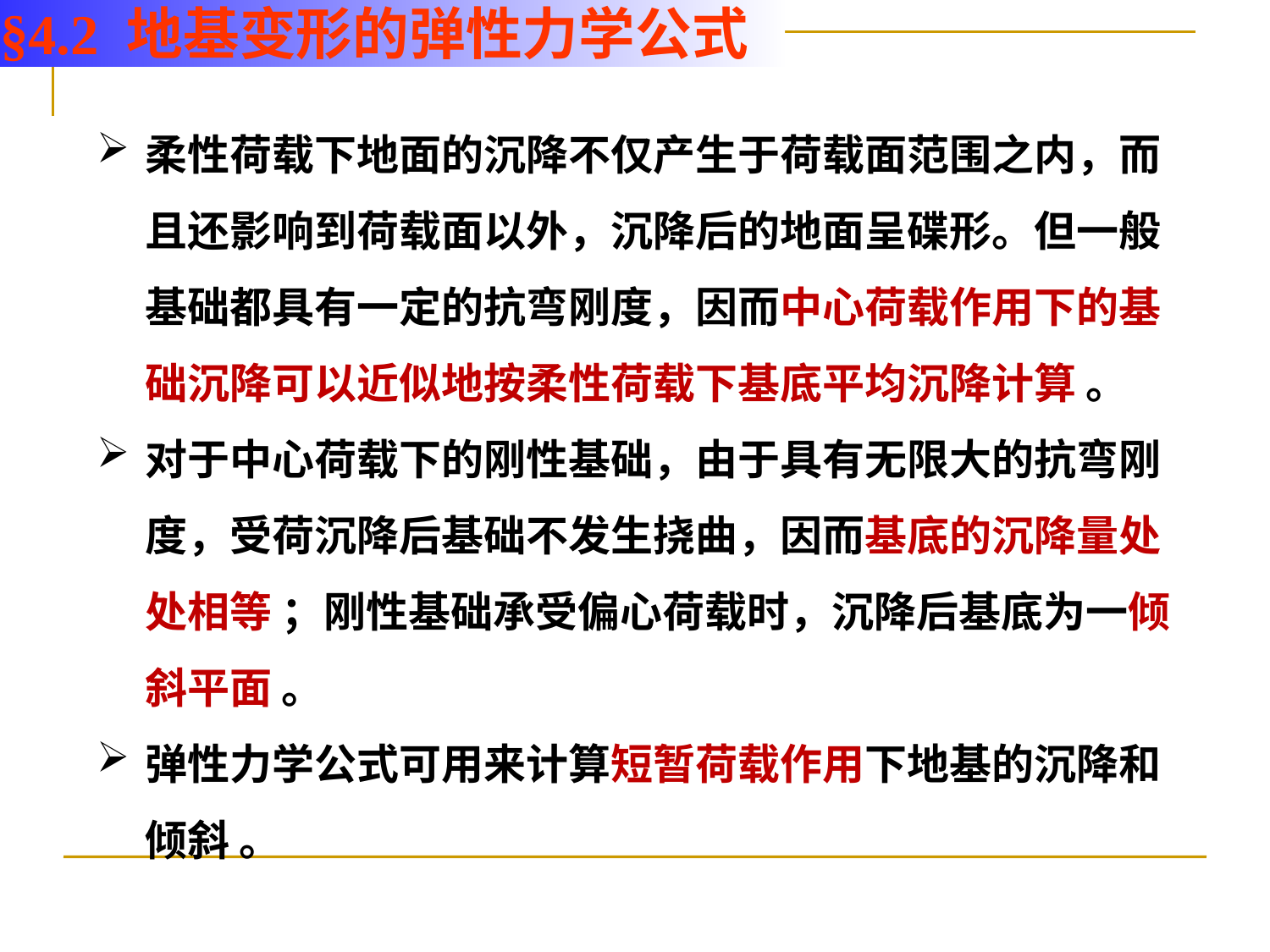

§4.2 地基变形的弹性力学公式
柔性荷载下地面的沉降不仅产生于荷载面范围之内，而且还影响到荷载面以外，沉降后的地面呈碟形。但一般基础都具有一定的抗弯刚度，因而中心荷载作用下的基础沉降可以近似地按柔性荷载下基底平均沉降计算 。
对于中心荷载下的刚性基础，由于具有无限大的抗弯刚度，受荷沉降后基础不发生挠曲，因而基底的沉降量处处相等 ；刚性基础承受偏心荷载时，沉降后基底为一倾斜平面 。
弹性力学公式可用来计算短暂荷载作用下地基的沉降和倾斜 。